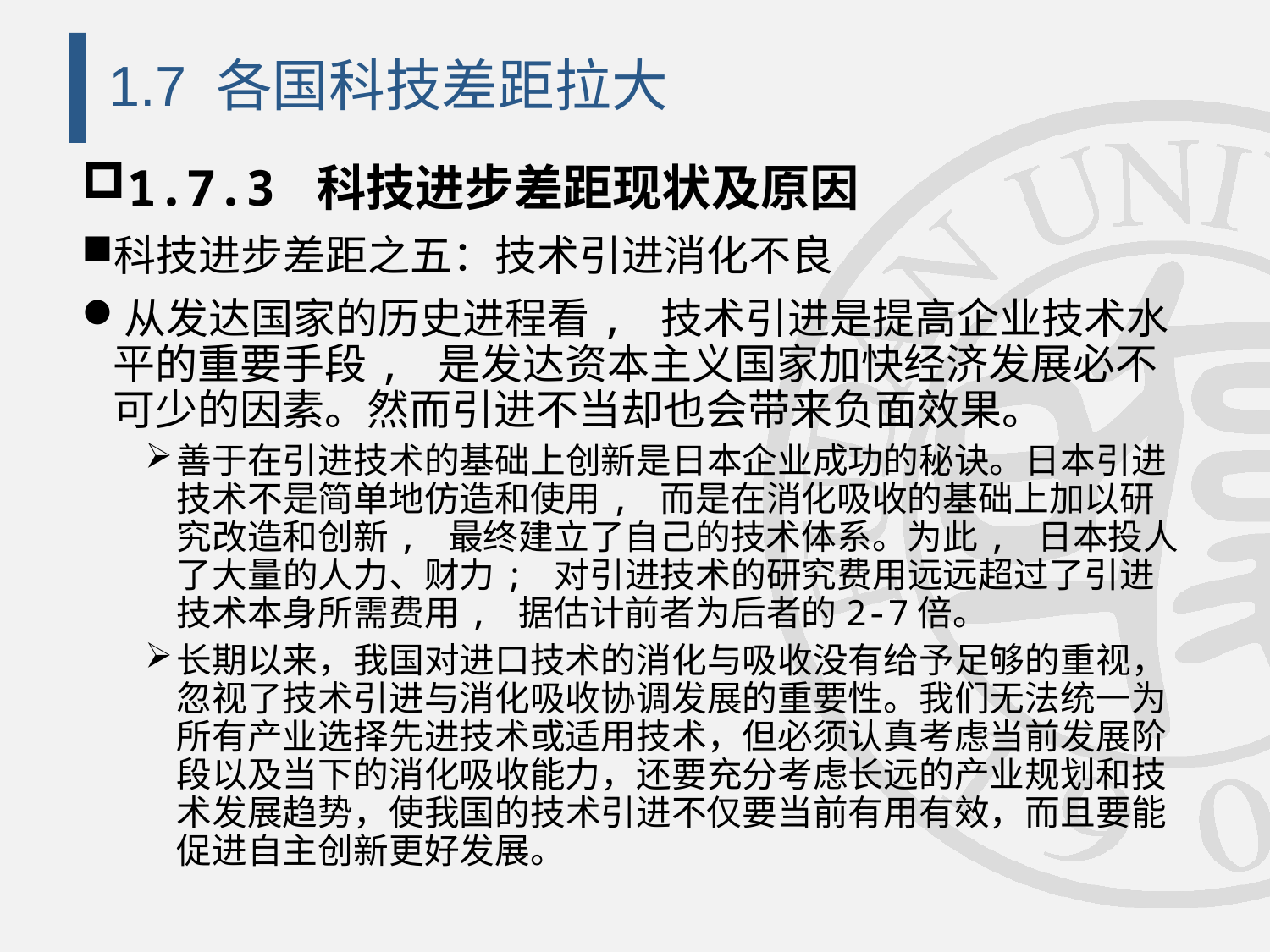

# 1.7 各国科技差距拉大
1.7.3 科技进步差距现状及原因
科技进步差距之五：技术引进消化不良
从发达国家的历史进程看, 技术引进是提高企业技术水平的重要手段, 是发达资本主义国家加快经济发展必不可少的因素。然而引进不当却也会带来负面效果。
善于在引进技术的基础上创新是日本企业成功的秘诀。日本引进技术不是简单地仿造和使用, 而是在消化吸收的基础上加以研究改造和创新, 最终建立了自己的技术体系。为此, 日本投人了大量的人力、财力; 对引进技术的研究费用远远超过了引进技术本身所需费用, 据估计前者为后者的2-7倍。
长期以来，我国对进口技术的消化与吸收没有给予足够的重视，忽视了技术引进与消化吸收协调发展的重要性。我们无法统一为所有产业选择先进技术或适用技术，但必须认真考虑当前发展阶段以及当下的消化吸收能力，还要充分考虑长远的产业规划和技术发展趋势，使我国的技术引进不仅要当前有用有效，而且要能促进自主创新更好发展。